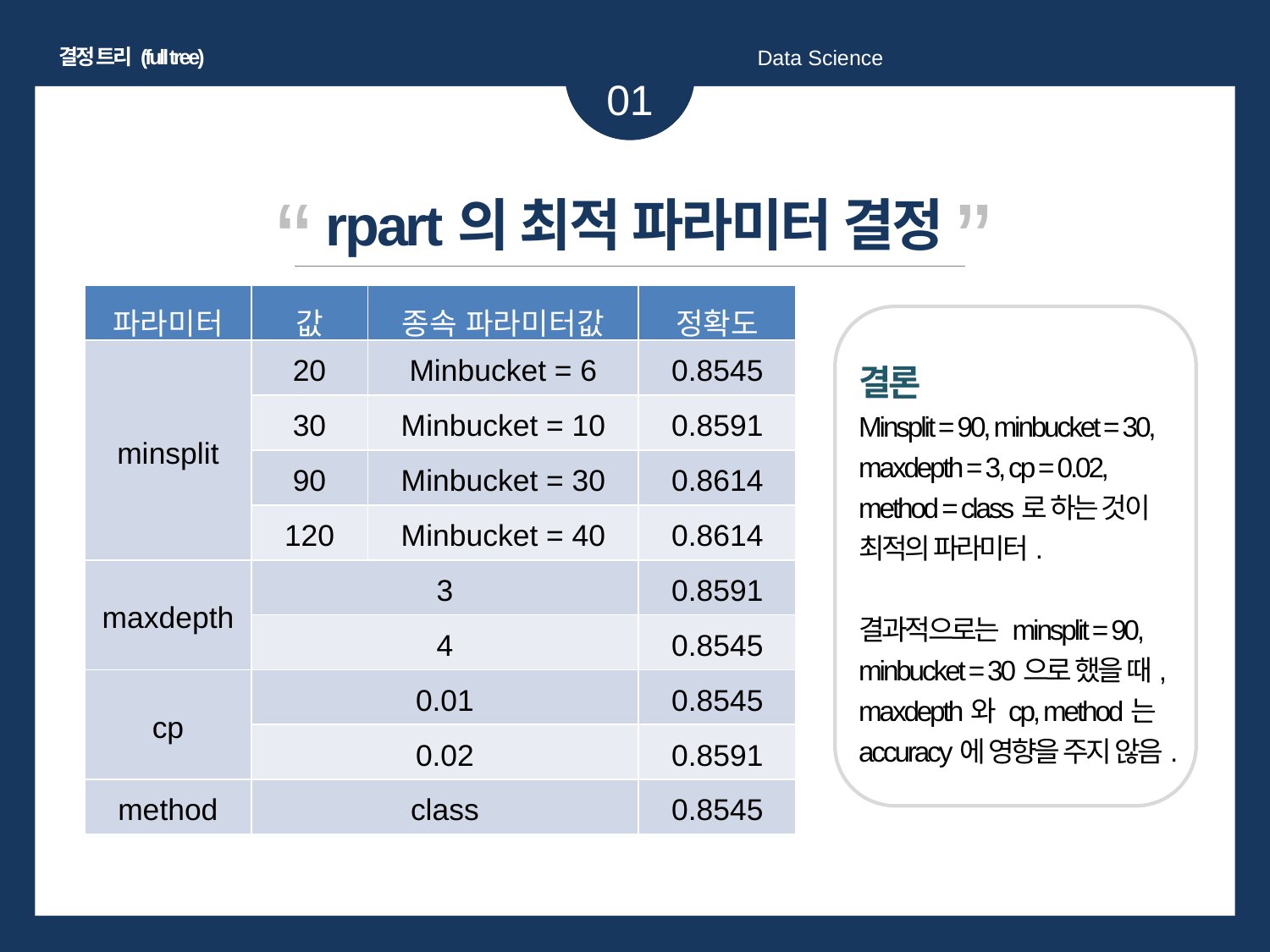

결정 트리 (full tree)
Data Science
01

“                      ”
rpart의 최적 파라미터 결정
| 파라미터 | 값 | 종속 파라미터값 | 정확도 |
| --- | --- | --- | --- |
| minsplit | 20 | Minbucket = 6 | 0.8545 |
|  | 30 | Minbucket = 10 | 0.8591 |
|  | 90 | Minbucket = 30 | 0.8614 |
|  | 120 | Minbucket = 40 | 0.8614 |
| maxdepth | 3 |  | 0.8591 |
|  | 4 |  | 0.8545 |
| cp | 0.01 |  | 0.8545 |
|  | 0.02 |  | 0.8591 |
| method | class |  | 0.8545 |

결론
Minsplit = 90, minbucket = 30, maxdepth = 3, cp = 0.02, method = class로 하는 것이 최적의 파라미터.

결과적으로는 minsplit = 90, minbucket = 30으로 했을 때, maxdepth와 cp, method는 accuracy에 영향을 주지 않음.